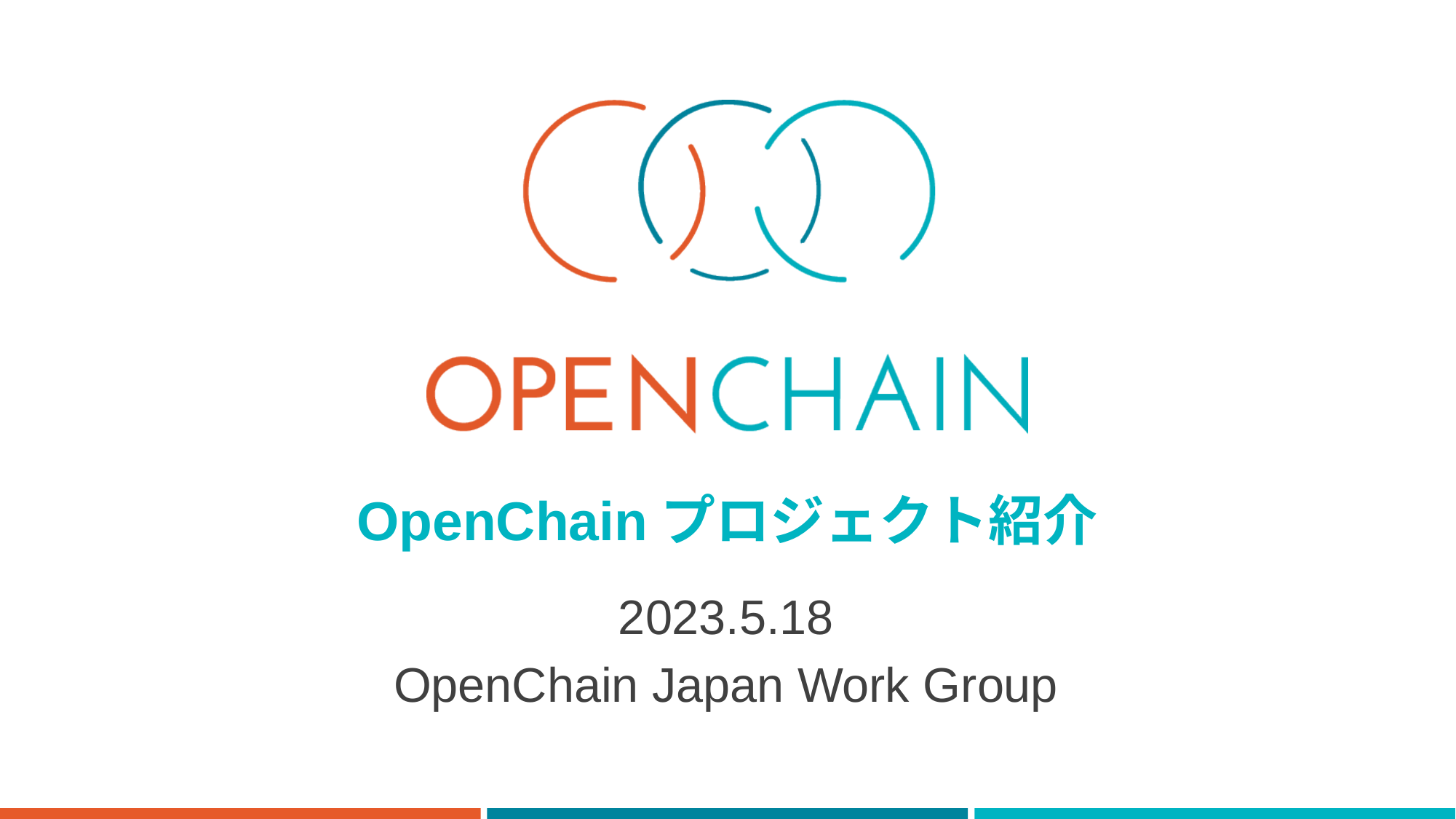

# OpenChainプロジェクト紹介
2023.5.18
OpenChain Japan Work Group